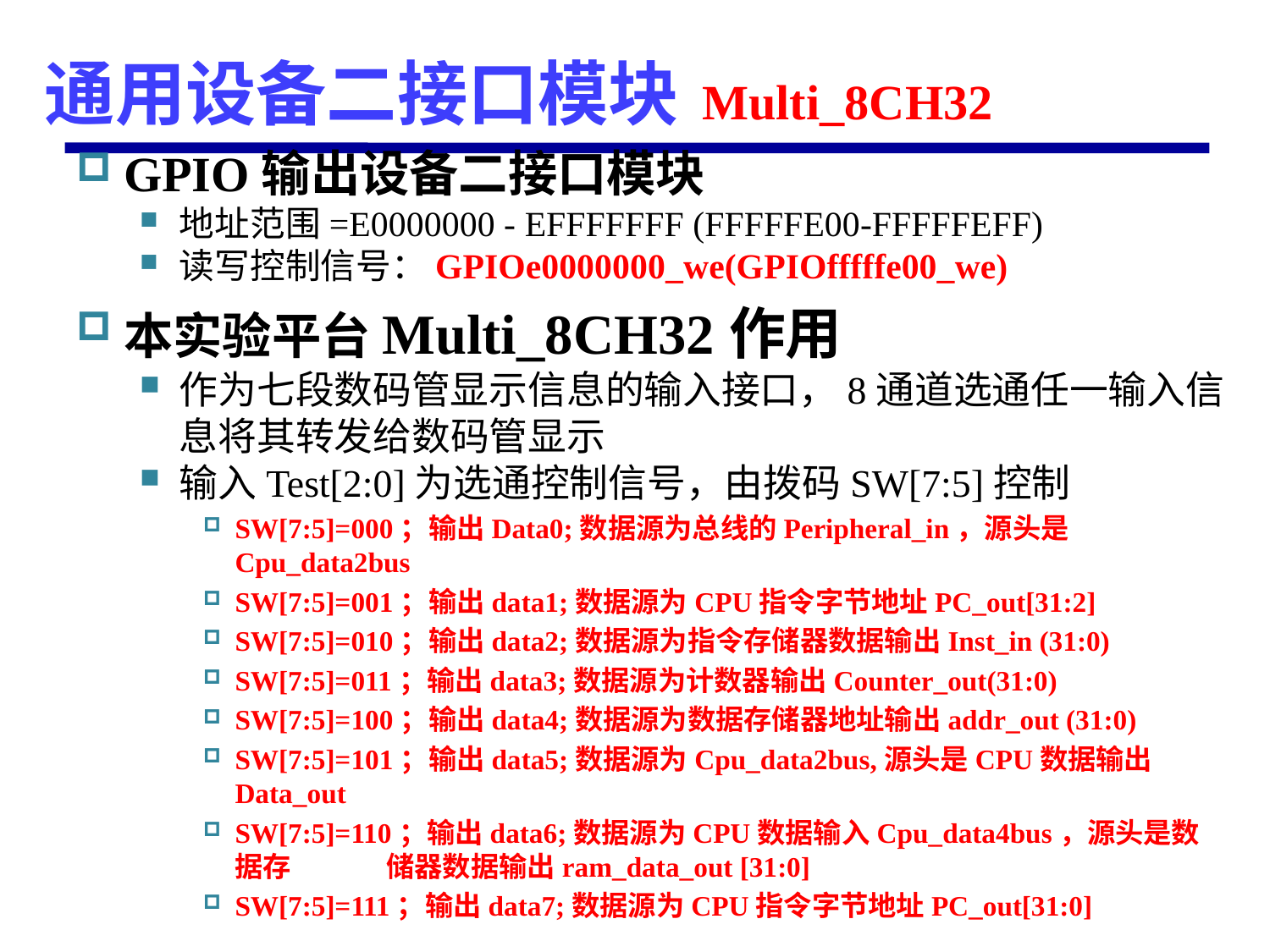

# 通用设备二接口模块 Multi_8CH32
GPIO输出设备二接口模块
地址范围=E0000000 - EFFFFFFF (FFFFFE00-FFFFFEFF)
读写控制信号：GPIOe0000000_we(GPIOfffffe00_we)
本实验平台Multi_8CH32作用
作为七段数码管显示信息的输入接口，8通道选通任一输入信息将其转发给数码管显示
输入Test[2:0]为选通控制信号，由拨码SW[7:5]控制
SW[7:5]=000；输出Data0;数据源为总线的Peripheral_in，源头是Cpu_data2bus
SW[7:5]=001；输出data1;数据源为CPU指令字节地址PC_out[31:2]
SW[7:5]=010；输出data2;数据源为指令存储器数据输出Inst_in (31:0)
SW[7:5]=011；输出data3;数据源为计数器输出Counter_out(31:0)
SW[7:5]=100；输出data4;数据源为数据存储器地址输出addr_out (31:0)
SW[7:5]=101；输出data5;数据源为Cpu_data2bus,源头是CPU数据输出Data_out
SW[7:5]=110；输出data6;数据源为CPU数据输入Cpu_data4bus，源头是数据存               储器数据输出ram_data_out [31:0]
SW[7:5]=111；输出data7;数据源为CPU指令字节地址PC_out[31:0]